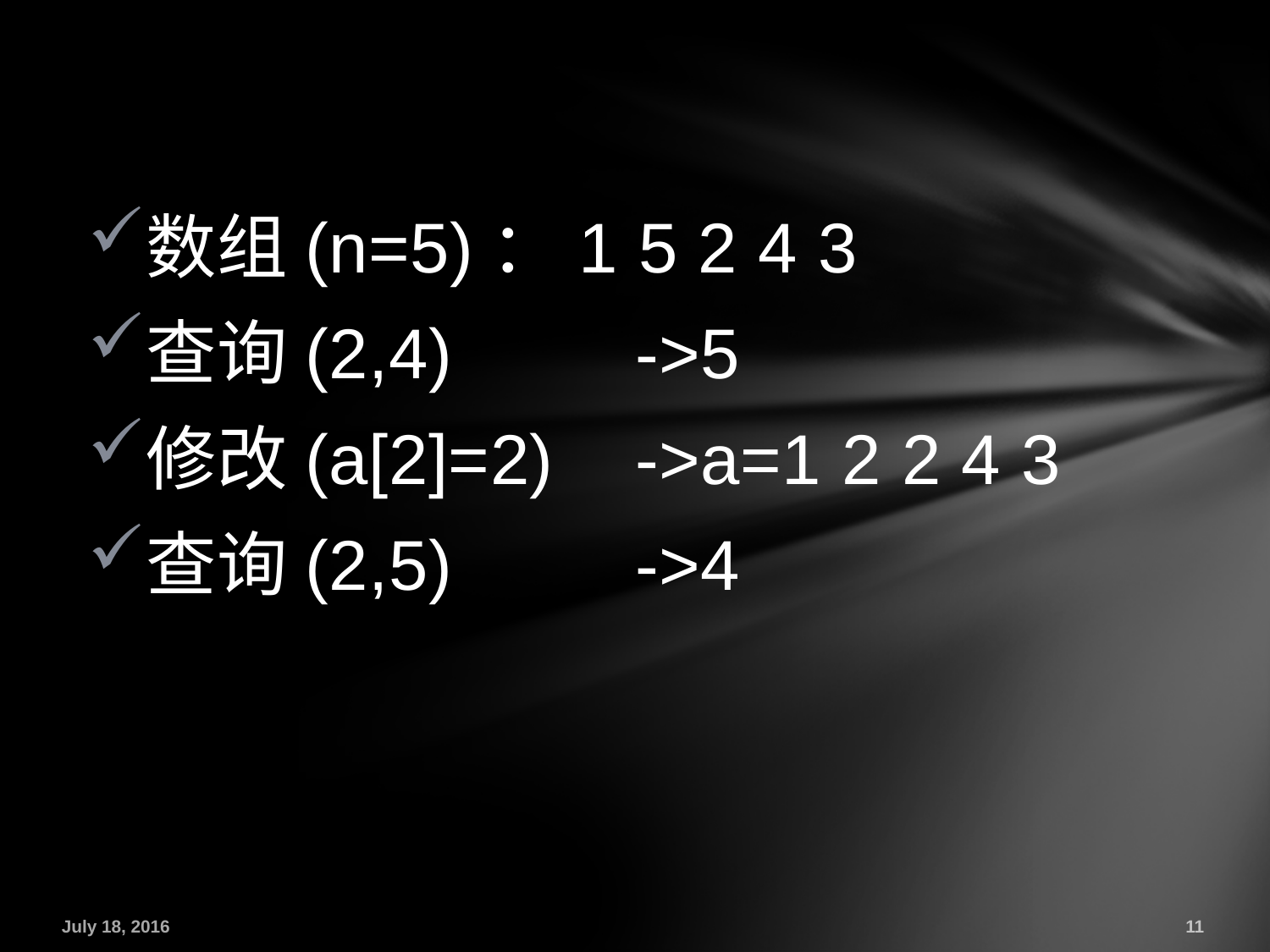

数组(n=5)：1 5 2 4 3
查询(2,4)		->5
修改(a[2]=2)	->a=1 2 2 4 3
查询(2,5)		->4
July 18, 2016

11